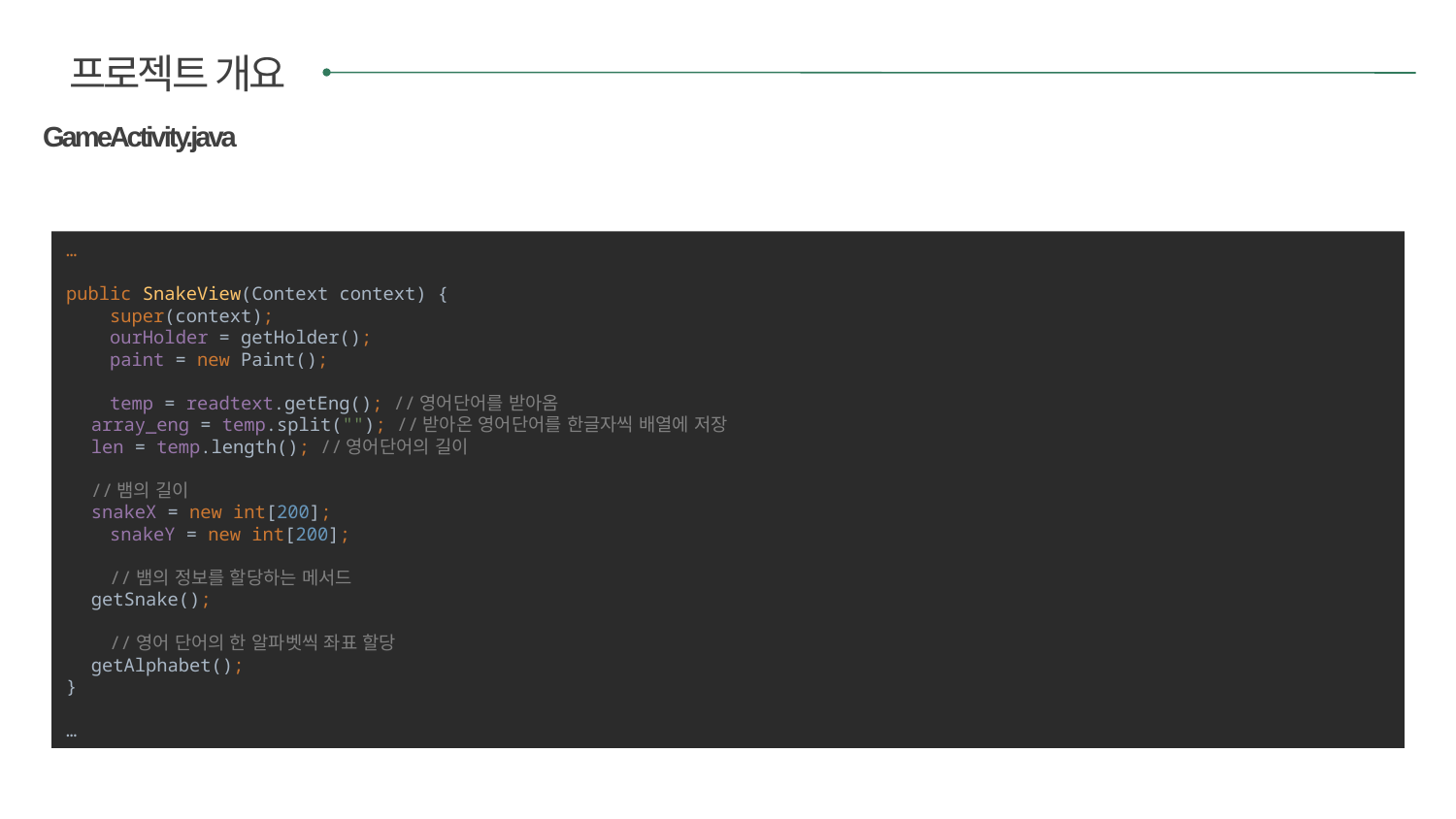

프로젝트 개요
GameActivity.java
…

public SnakeView(Context context) {
    super(context);
    ourHolder = getHolder();
    paint = new Paint();
    temp = readtext.getEng(); //영어단어를 받아옴
    array_eng = temp.split(""); //받아온 영어단어를 한글자씩 배열에 저장
    len = temp.length(); //영어단어의 길이
    //뱀의 길이
    snakeX = new int[200];
    snakeY = new int[200];
    //뱀의 정보를 할당하는 메서드
    getSnake();
    //영어 단어의 한 알파벳씩 좌표 할당
    getAlphabet();
}

…